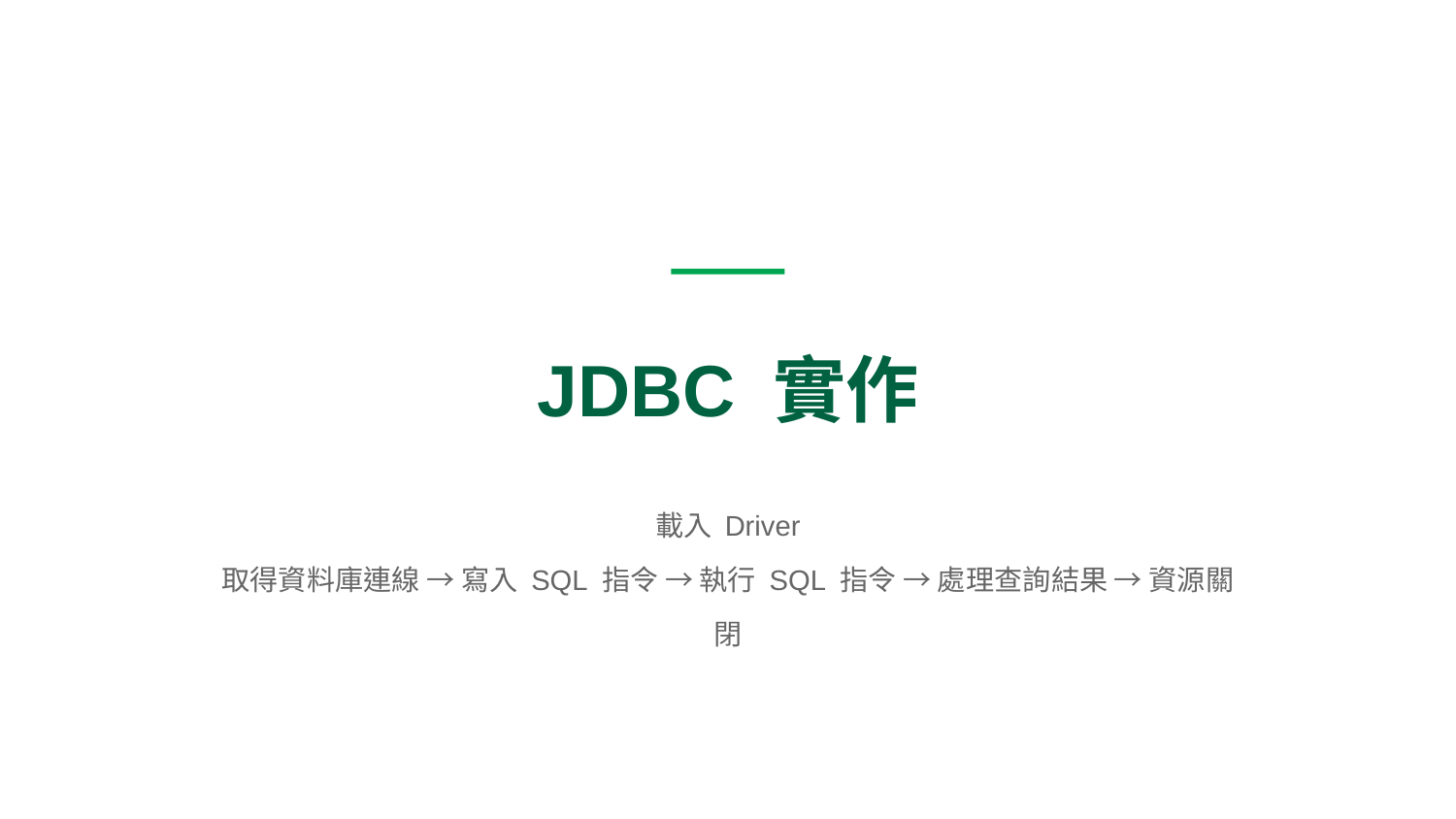

JDBC 實作
載入 Driver
取得資料庫連線 → 寫入 SQL 指令 → 執行 SQL 指令 → 處理查詢結果 → 資源關閉